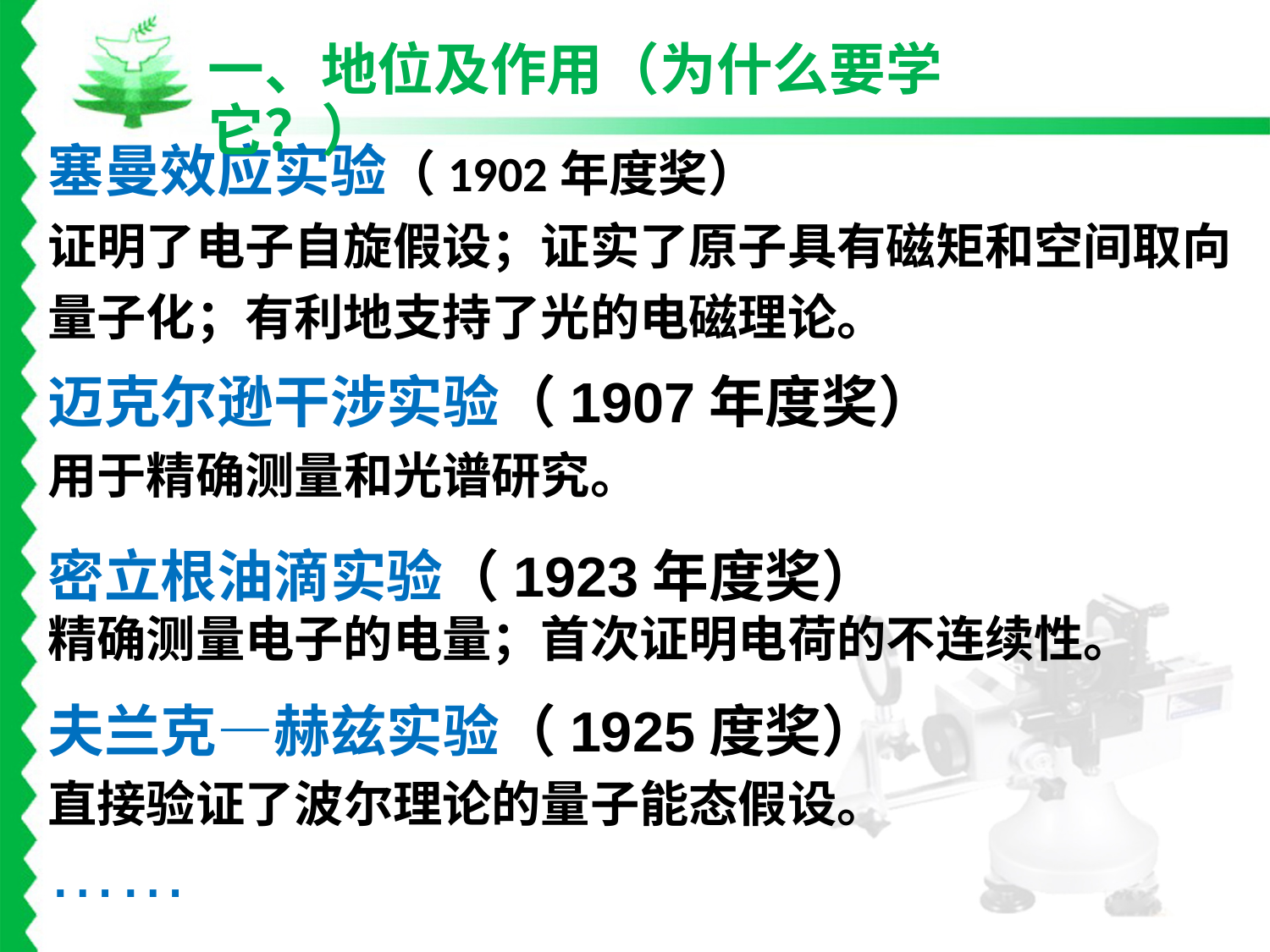

一、地位及作用（为什么要学它？）
塞曼效应实验（1902年度奖）
证明了电子自旋假设；证实了原子具有磁矩和空间取向
量子化；有利地支持了光的电磁理论。

迈克尔逊干涉实验（1907年度奖）
用于精确测量和光谱研究。
密立根油滴实验（1923年度奖）
精确测量电子的电量；首次证明电荷的不连续性。
夫兰克—赫兹实验（1925度奖）
直接验证了波尔理论的量子能态假设。
……